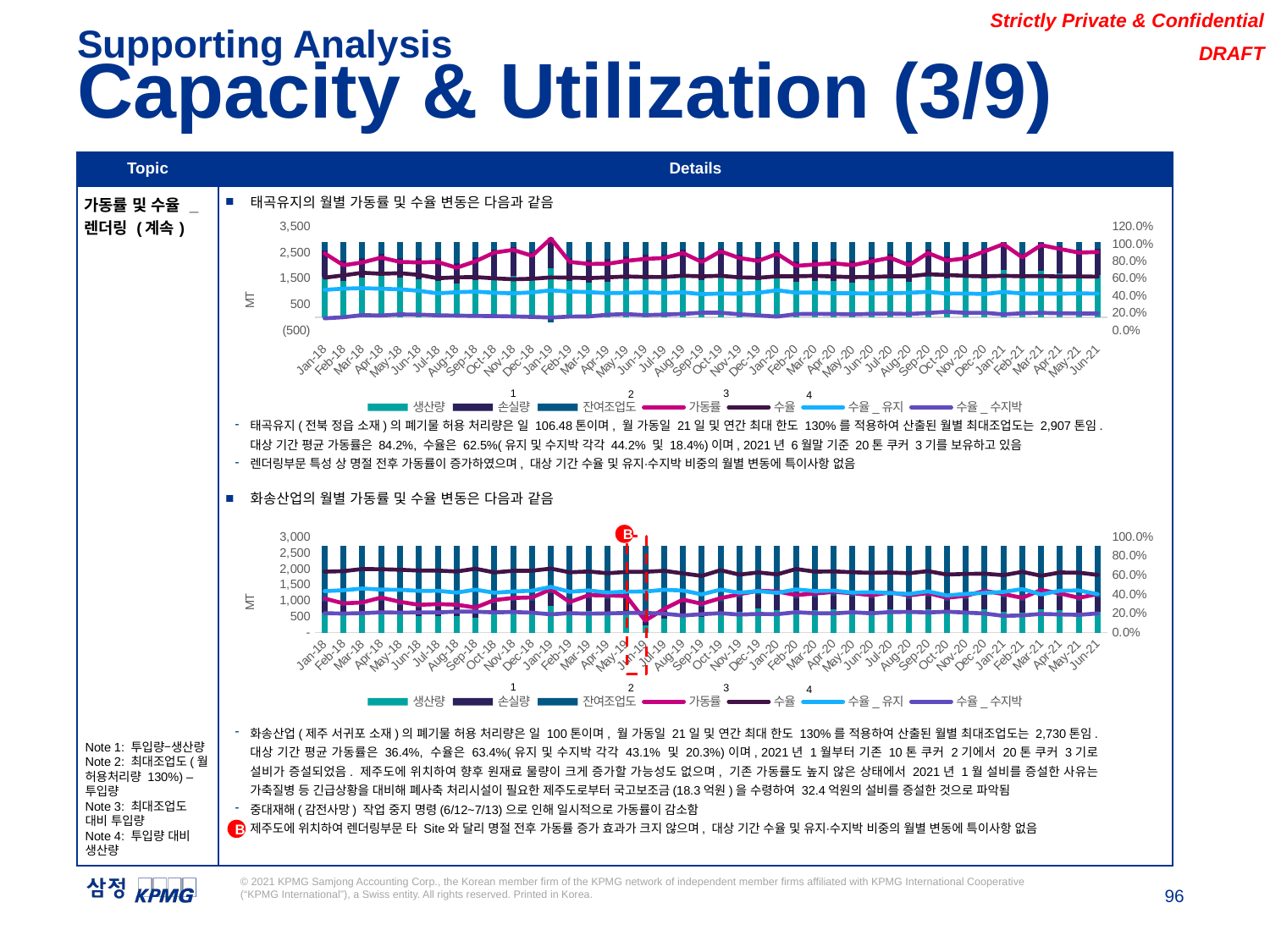

Supporting Analysis

Capacity & Utilization (3/9)
| Topic | Details |
| --- | --- |
| 가동률 및 수율 \_렌더링 (계속) | 태곡유지의 월별 가동률 및 수율 변동은 다음과 같음 화송산업의 월별 가동률 및 수율 변동은 다음과 같음 |

### Chart

| Category | 생산량 | 손실량 | 잔여조업도 | 가동률 | 수율 | 수율_유지 | 수율_수지박 |
|---|---|---|---|---|---|---|---|
| 43101 | 1587.0 | 1009.0030000000002 | 310.90099999999984 | 0.8930473796176276 | 0.6113244091012221 | 0.47072364708361275 | 0.14060076201760938 |
| 43132 | 1400.0 | 794.4050000000002 | 712.4989999999998 | 0.754894210472723 | 0.6379861511434762 | 0.484413770475368 | 0.1535723806681082 |
| 43160 | 1529.0 | 759.4009999999998 | 618.5030000000002 | 0.7872296436346022 | 0.6681521289319486 | 0.48986169819013364 | 0.17829043074181494 |
| 43191 | 1610.0 | 841.681 | 455.22299999999996 | 0.8433993692258155 | 0.6566922858234819 | 0.48334183770237643 | 0.17335044812110548 |
| 43221 | 1531.0 | 776.6869999999999 | 599.2170000000001 | 0.7938641936575821 | 0.6634348592335096 | 0.47710109733252387 | 0.18633376190098572 |
| 43252 | 1473.0 | 815.6190000000001 | 618.2849999999999 | 0.7873046375112491 | 0.6436195801922469 | 0.4592289061656833 | 0.18439067402656362 |
| 43282 | 1396.0 | 909.7109999999998 | 601.1930000000002 | 0.7931844326472425 | 0.6054531552306426 | 0.4302360530005712 | 0.17521710223007134 |
| 43313 | 1299.0 | 811.212 | 796.692 | 0.7259310936996888 | 0.6155779608873422 | 0.4430834437487797 | 0.17249451713856237 |
| 43344 | 1439.0 | 887.7220000000002 | 580.1819999999998 | 0.8004123975198356 | 0.6184666668385823 | 0.44998929824878087 | 0.16847736858980142 |
| 43374 | 1582.0 | 1040.1439999999998 | 284.7600000000002 | 0.9020401086516788 | 0.6033230821800787 | 0.436665568328818 | 0.16665751385126065 |
| 43405 | 1608.0 | 1104.6660000000002 | 194.23799999999983 | 0.9331804559077287 | 0.5927747831837756 | 0.429835446015101 | 0.16293933716867465 |
| 43435 | 1504.0 | 1007.8069999999998 | 395.0970000000002 | 0.8640832308187679 | 0.5987721190362159 | 0.44151481383720964 | 0.15725730519900616 |
| 43466 | 1901.0 | 1192.0300000000002 | -186.1260000000002 | 1.0640289462603514 | 0.6146076824343766 | 0.4645929719401363 | 0.15001471049424026 |
| 43497 | 1411.0 | 897.1410000000001 | 598.7629999999999 | 0.7940203735658281 | 0.6113144734225509 | 0.4501458099830123 | 0.16116866343953856 |
| 43525 | 1359.0 | 881.2910000000002 | 666.6129999999998 | 0.7706793894810424 | 0.6066176224427987 | 0.44458510077485464 | 0.16203252166794402 |
| 43556 | 1380.0 | 863.4259999999999 | 663.4780000000001 | 0.7717578564686003 | 0.6151306082750222 | 0.43237441306287794 | 0.18275619521214428 |
| 43586 | 1465.0 | 877.2840000000001 | 564.6199999999999 | 0.8057658594848678 | 0.6254578864048936 | 0.43547238507371433 | 0.1899855013311793 |
| 43617 | 1492.0 | 916.0720000000001 | 498.8319999999999 | 0.8283974978189854 | 0.6195828031719981 | 0.4418472537365992 | 0.17773554943539893 |
| 43647 | 1508.0 | 929.9450000000002 | 468.95899999999983 | 0.8386740669798521 | 0.6185537409580609 | 0.4339720543326449 | 0.18458168662541607 |
| 43678 | 1654.0 | 954.3939999999998 | 298.5100000000002 | 0.8973099902851969 | 0.6341066571997943 | 0.44165106958534645 | 0.19245558761444784 |
| 43709 | 1446.0 | 861.2080000000001 | 599.6959999999999 | 0.7936994135341243 | 0.6267315300571079 | 0.4208549901005891 | 0.20587653995651886 |
| 43739 | 1686.0 | 975.906 | 244.99800000000005 | 0.9157185789417194 | 0.6333807429713897 | 0.42788888863844177 | 0.2054918543329479 |
| 43770 | 1500.0 | 939.136 | 467.76800000000003 | 0.8390837812325416 | 0.6149718588877373 | 0.4272004513073482 | 0.18777140758038913 |
| 43800 | 1429.0 | 912.1880000000001 | 565.7159999999999 | 0.8053888260499831 | 0.610373878560799 | 0.43567624641848496 | 0.17469763214231407 |
| 43831 | 1618.0 | 961.8249999999998 | 327.0790000000002 | 0.8874820083497769 | 0.6271743238397954 | 0.4659230761776477 | 0.16125124766214763 |
| 43862 | 1364.0 | 811.1439999999998 | 731.7600000000002 | 0.7482682606649548 | 0.627084919435219 | 0.43721243283203326 | 0.18987248660318584 |
| 43891 | 1405.0 | 815.5839999999998 | 686.3200000000002 | 0.7639000118338961 | 0.6327164385585053 | 0.43997434909014926 | 0.19274208946835608 |
| 43922 | 1412.0 | 848.9270000000001 | 645.9769999999999 | 0.7777783511254586 | 0.6245225962625065 | 0.4325659342384783 | 0.1919566620240282 |
| 43952 | 1358.0 | 839.355 | 709.549 | 0.7559090358677135 | 0.6180157507548848 | 0.4314277847685058 | 0.18658796598637908 |
| 43983 | 1441.0 | 883.924 | 581.98 | 0.7997938700418039 | 0.6198052065357835 | 0.42711073566275715 | 0.19269447087302638 |
| 44013 | 1534.0 | 911.2820000000002 | 461.62199999999984 | 0.841198058140207 | 0.627330508301292 | 0.43144308100251827 | 0.1958874272987737 |
| 44044 | 1380.0 | 817.0749999999998 | 709.8290000000002 | 0.7558127134573415 | 0.6281078251766554 | 0.4364894234379801 | 0.1916184017386753 |
| 44075 | 1695.0 | 911.0819999999999 | 300.8220000000001 | 0.896514642382411 | 0.6504016374005116 | 0.4477986494669009 | 0.2026029879336107 |
| 44105 | 1514.0 | 840.6399999999999 | 552.2640000000001 | 0.8100164298511405 | 0.6429857642781912 | 0.4268168382427887 | 0.21616892603540244 |
| 44136 | 1535.0 | 891.685 | 480.21900000000005 | 0.8348005300484639 | 0.6325501661731951 | 0.4281561059634852 | 0.20439406020970996 |
| 44166 | 1668.0 | 994.065 | 244.83899999999994 | 0.9157732763104665 | 0.6265812442596255 | 0.42185296001412437 | 0.20472828424550113 |
| 44197 | 1840.0 | 1065.855 | 1.0489999999999782 | 0.9996391349697135 | 0.633204340891063 | 0.4459961009754444 | 0.18720823991561863 |
| 44228 | 1545.0 | 915.1300000000001 | 446.7739999999999 | 0.8463058979587905 | 0.628015592671932 | 0.4284326438033762 | 0.1995829488685557 |
| 44256 | 1811.0 | 1060.819 | 35.085000000000036 | 0.9879304579717803 | 0.6306107731719861 | 0.426210704783275 | 0.20440006838871114 |
| 44287 | 1714.0 | 1028.2179999999998 | 164.68600000000015 | 0.9433465983052759 | 0.6250414810201086 | 0.42629725280776365 | 0.19874422821234491 |
| 44317 | 1641.0 | 978.7869999999998 | 287.1170000000002 | 0.9012292803615117 | 0.6263868016750981 | 0.429042513761615 | 0.19734428791348305 |
| 44348 | 1645.0 | 994.357 | 267.547 | 0.9079615288292974 | 0.6232578616685807 | 0.42775569958895293 | 0.19550216207962773 |
1
3
2
4
태곡유지(전북 정읍 소재)의 폐기물 허용 처리량은 일 106.48톤이며, 월 가동일 21일 및 연간 최대 한도 130%를 적용하여 산출된 월별 최대조업도는 2,907톤임. 대상 기간 평균 가동률은 84.2%, 수율은 62.5%(유지 및 수지박 각각 44.2% 및 18.4%)이며, 2021년 6월말 기준 20톤 쿠커 3기를 보유하고 있음
렌더링부문 특성 상 명절 전후 가동률이 증가하였으며, 대상 기간 수율 및 유지∙수지박 비중의 월별 변동에 특이사항 없음
B

### Chart

| Category | 생산량 | 손실량 | 잔여조업도 | 가동률 | 수율 | 수율_유지 | 수율_수지박 |
|---|---|---|---|---|---|---|---|
| 43101 | 622.0 | 353.41099999999994 | 1754.589 | 0.3572934065934066 | 0.6376799113399377 | 0.43468855692625985 | 0.20299135441367794 |
| 43132 | 537.0 | 298.11199999999997 | 1894.888 | 0.3059018315018315 | 0.6430275220569217 | 0.4430543448064451 | 0.19997317725047659 |
| 43160 | 574.0 | 288.90740000000005 | 1867.0926 | 0.3160832967032967 | 0.6651930438886026 | 0.46123141370673143 | 0.2039616301818712 |
| 43191 | 664.0 | 338.05999999999995 | 1727.94 | 0.367054945054945 | 0.662634971957767 | 0.450072849929146 | 0.21256212202862104 |
| 43221 | 578.0 | 301.245 | 1850.755 | 0.32206776556776556 | 0.657382185852635 | 0.4481117322248065 | 0.20927045362782842 |
| 43252 | 515.0 | 278.96400000000006 | 1936.036 | 0.29082930402930407 | 0.6486440191242927 | 0.43704752356530013 | 0.2115964955589926 |
| 43282 | 529.0 | 286.7519 | 1914.2481 | 0.29881021978021977 | 0.6484814807051017 | 0.43763305975750716 | 0.21084842094759448 |
| 43313 | 510.0 | 287.69000000000005 | 1932.31 | 0.2921941391941392 | 0.6393461118981058 | 0.4187090223018967 | 0.22063708959620904 |
| 43344 | 479.0 | 237.64599999999996 | 2013.354 | 0.2625076923076923 | 0.6683913675650182 | 0.4493152825802419 | 0.21907608498477632 |
| 43374 | 585.0 | 344.494 | 1800.5059999999999 | 0.3404739926739927 | 0.6293746920367426 | 0.41743141967565145 | 0.2119432723610911 |
| 43405 | 640.0 | 349.7931000000001 | 1740.2069 | 0.3625615750915751 | 0.6465997792872066 | 0.43039297808804683 | 0.2162068011991597 |
| 43435 | 651.0 | 353.96000000000004 | 1725.04 | 0.36811721611721615 | 0.6477869765960834 | 0.43882343575863714 | 0.20896354083744625 |
| 43466 | 829.0 | 409.2261000000001 | 1491.7739 | 0.453562673992674 | 0.6695061588509562 | 0.47810331247257665 | 0.1914028463783795 |
| 43497 | 551.0 | 322.22299999999996 | 1856.777 | 0.31986190476190474 | 0.6309957479360943 | 0.42715320141590407 | 0.20384254652019015 |
| 43525 | 684.0 | 384.80870000000004 | 1661.1913 | 0.3915050183150183 | 0.6399648505855163 | 0.4416131717490698 | 0.19835167883644658 |
| 43556 | 660.0 | 403.25299999999993 | 1666.747 | 0.38946996336996337 | 0.6207365509431905 | 0.4194674268494893 | 0.20126912409370112 |
| 43586 | 662.0 | 380.8228999999999 | 1687.1771 | 0.3819864102564102 | 0.6348153651017829 | 0.42864421178322804 | 0.20617115331855487 |
| 43617 | 219.0 | 125.3931 | 2385.6068999999998 | 0.12615131868131868 | 0.6359012419238365 | 0.4297414785604009 | 0.20615976336343556 |
| 43647 | 436.0 | 238.31909999999993 | 2055.6809000000003 | 0.2470033333333333 | 0.6465781556536068 | 0.4478591812096084 | 0.19871897444399841 |
| 43678 | 584.0 | 359.1309 | 1786.8691 | 0.34546919413919414 | 0.6192141515032537 | 0.4400237549209765 | 0.17919039658227717 |
| 43709 | 489.0 | 334.9077 | 1906.0923 | 0.3017976923076923 | 0.5935130840505557 | 0.4005303021200069 | 0.19298278193054877 |
| 43739 | 642.0 | 341.47 | 1746.53 | 0.36024542124542125 | 0.6527906290990065 | 0.4494290624014967 | 0.20336156669750982 |
| 43770 | 665.0 | 431.3599999999999 | 1633.64 | 0.40159706959706953 | 0.6065525922142363 | 0.41774599584078226 | 0.18880659637345398 |
| 43800 | 754.0 | 442.683 | 1533.317 | 0.43834542124542125 | 0.6300749655506095 | 0.4345344590004203 | 0.19554050655018915 |
| 43831 | 716.0 | 460.019 | 1553.981 | 0.4307761904761905 | 0.6088337008160583 | 0.41580960851822973 | 0.19302409229782852 |
| 43862 | 714.0 | 359.24199999999996 | 1656.758 | 0.3931289377289377 | 0.6652740015765317 | 0.45190180779358247 | 0.21337219378294925 |
| 43891 | 712.0 | 404.14699999999993 | 1613.853 | 0.4088450549450549 | 0.6379088059189336 | 0.43453057706556575 | 0.2033782288533679 |
| 43922 | 744.0 | 418.11400000000003 | 1567.886 | 0.4256827838827839 | 0.640212578111958 | 0.43885539628642284 | 0.2013571818255352 |
| 43952 | 712.0 | 415.72399999999993 | 1602.276 | 0.4130857142857143 | 0.6313601554990406 | 0.41854212555554376 | 0.21281802994349683 |
| 43983 | 667.0 | 399.70000000000005 | 1663.3 | 0.39073260073260074 | 0.6252929595950126 | 0.4227992875222649 | 0.2024936720727477 |
| 44013 | 721.0 | 424.53999999999996 | 1584.46 | 0.4196117216117216 | 0.6293974893936485 | 0.4146516053564258 | 0.21474588403722264 |
| 44044 | 661.0 | 402.22 | 1666.78 | 0.38945787545787547 | 0.6216963563514606 | 0.40443182031940705 | 0.21726453603205356 |
| 44075 | 726.0 | 403.5150000000001 | 1600.485 | 0.4137417582417583 | 0.6427537482901953 | 0.4320438418259164 | 0.2107099064642789 |
| 44105 | 605.0 | 390.68499999999995 | 1734.315 | 0.3647197802197802 | 0.607621888448656 | 0.3886771418671568 | 0.21894474658149918 |
| 44136 | 645.0 | 405.048 | 1679.952 | 0.384632967032967 | 0.6142576339367343 | 0.40474340220637534 | 0.209514231730359 |
| 44166 | 735.0 | 457.6890000000001 | 1537.311 | 0.43688241758241764 | 0.6162545307284631 | 0.4158670030494118 | 0.20038752767905127 |
| 44197 | 661.0 | 439.12300000000005 | 1629.877 | 0.4029754578754579 | 0.6008419058596175 | 0.42540697721981996 | 0.17543492863979754 |
| 44228 | 631.0 | 362.001 | 1736.999 | 0.36373663003663004 | 0.6354474970317251 | 0.4551858457342943 | 0.18026165129743071 |
| 44256 | 724.0 | 492.894 | 1513.106 | 0.44574871794871795 | 0.5949573257818676 | 0.3993774313950106 | 0.19557989438685702 |
| 44287 | 704.0 | 415.22900000000004 | 1610.771 | 0.4099739926739927 | 0.6290044307286533 | 0.43869485154512616 | 0.19030957918352723 |
| 44317 | 624.0 | 370.453 | 1735.547 | 0.36426849816849816 | 0.6274806350828044 | 0.4414487160278063 | 0.18603191905499808 |
| 44348 | 664.0 | 435.7460000000001 | 1630.254 | 0.4028373626373627 | 0.6037757809530564 | 0.4028202875936807 | 0.20095549335937568 |
1
3
2
4
화송산업(제주 서귀포 소재)의 폐기물 허용 처리량은 일 100톤이며, 월 가동일 21일 및 연간 최대 한도 130%를 적용하여 산출된 월별 최대조업도는 2,730톤임. 대상 기간 평균 가동률은 36.4%, 수율은 63.4%(유지 및 수지박 각각 43.1% 및 20.3%)이며, 2021년 1월부터 기존 10톤 쿠커 2기에서 20톤 쿠커 3기로 설비가 증설되었음. 제주도에 위치하여 향후 원재료 물량이 크게 증가할 가능성도 없으며, 기존 가동률도 높지 않은 상태에서 2021년 1월 설비를 증설한 사유는 가축질병 등 긴급상황을 대비해 폐사축 처리시설이 필요한 제주도로부터 국고보조금(18.3억원)을 수령하여 32.4억원의 설비를 증설한 것으로 파악됨
중대재해(감전사망) 작업 중지 명령(6/12~7/13)으로 인해 일시적으로 가동률이 감소함
제주도에 위치하여 렌더링부문 타 Site와 달리 명절 전후 가동률 증가 효과가 크지 않으며, 대상 기간 수율 및 유지∙수지박 비중의 월별 변동에 특이사항 없음
Note 1: 투입량–생산량
Note 2: 최대조업도(월 허용처리량 130%) –투입량
Note 3: 최대조업도 대비 투입량
Note 4: 투입량 대비 생산량
B